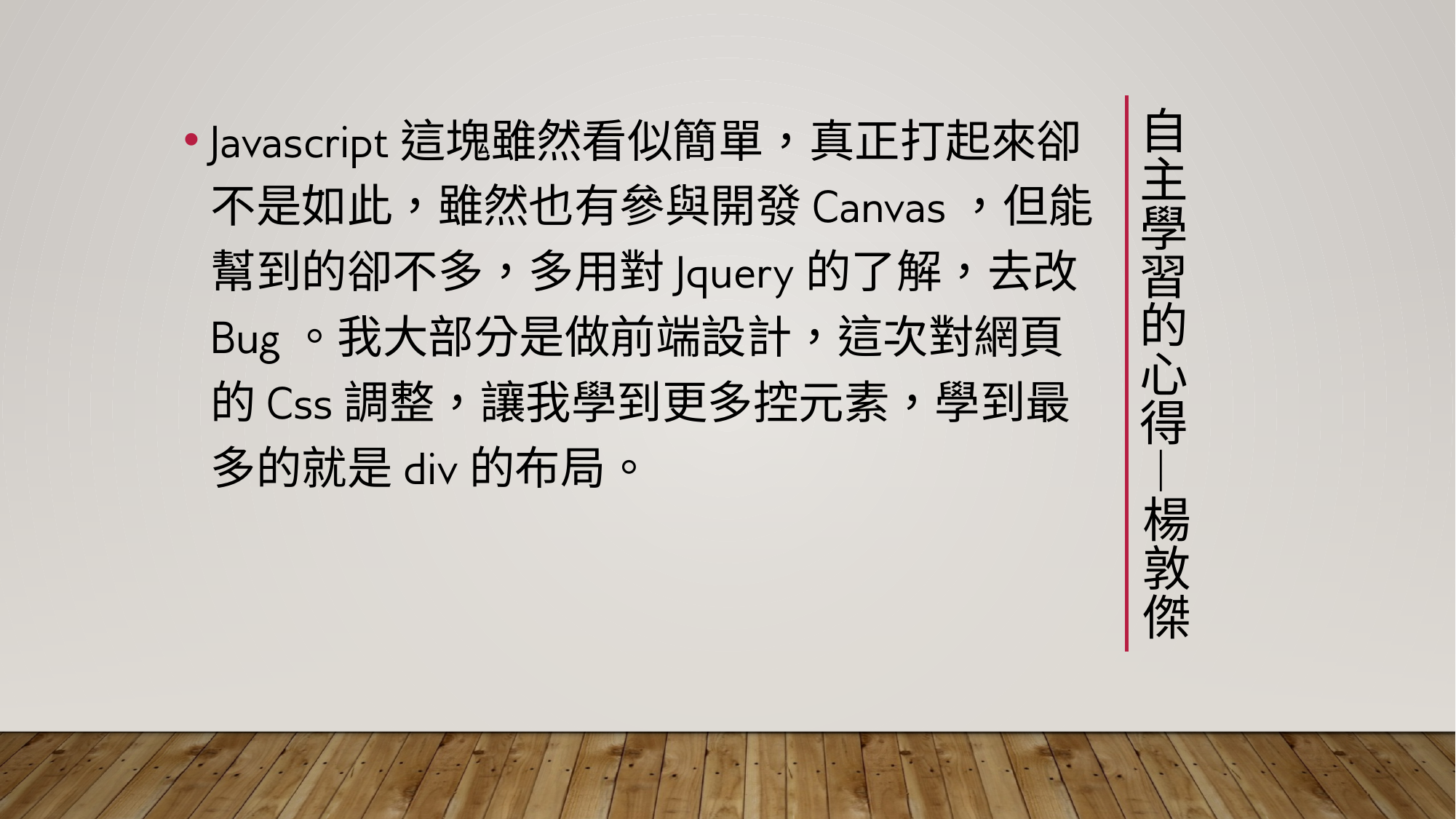

Javascript這塊雖然看似簡單，真正打起來卻不是如此，雖然也有參與開發Canvas，但能幫到的卻不多，多用對Jquery的了解，去改Bug。我大部分是做前端設計，這次對網頁的Css調整，讓我學到更多控元素，學到最多的就是div的布局。
# 自主學習的心得—楊敦傑